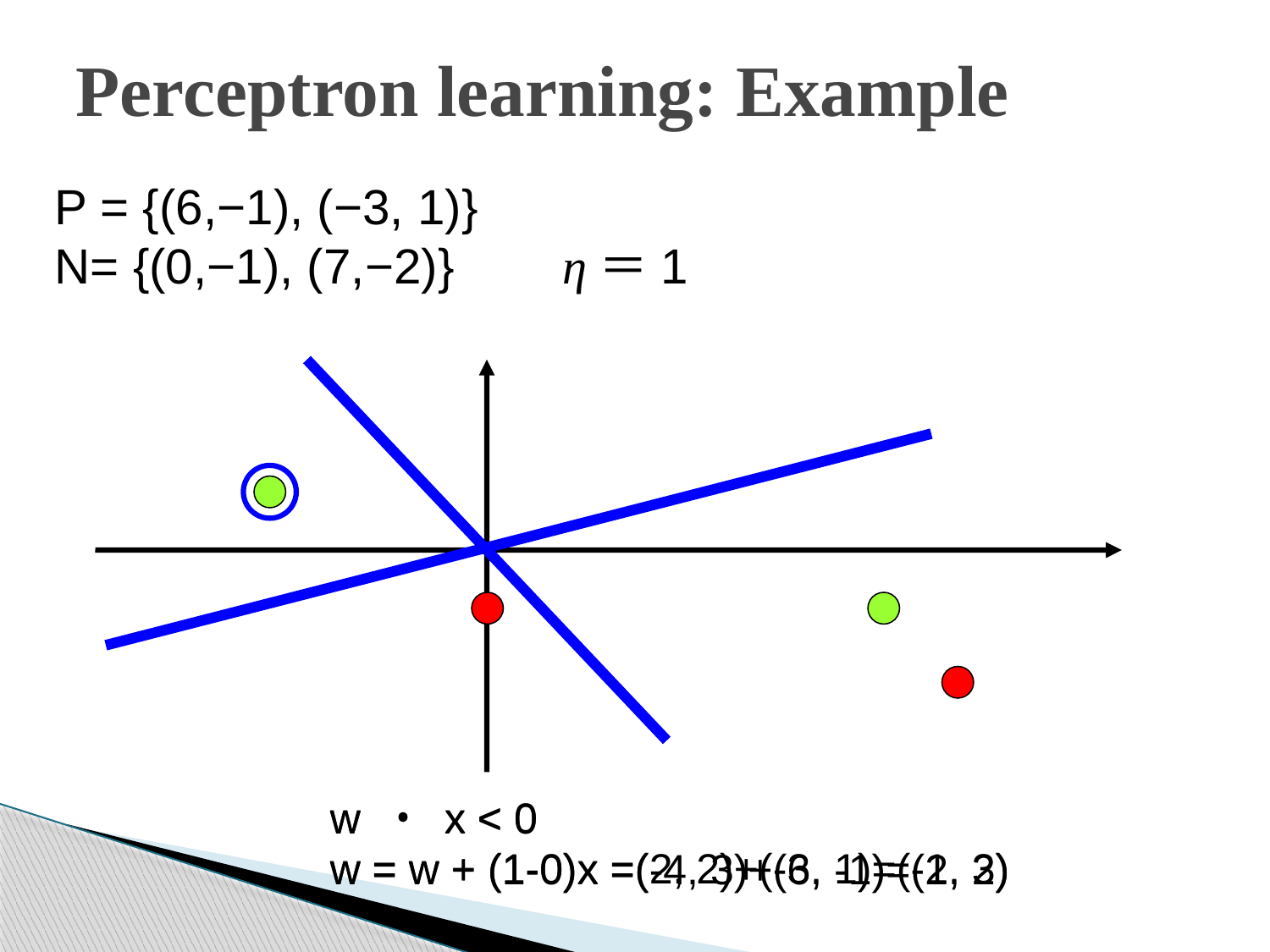

# Perceptron learning: Example
P = {(6,−1), (−3, 1)}
N= {(0,−1), (7,−2)}	η＝1

w ・ x < 0
w = w + (1-0)x =(2, 2)+(-3, 1)=(-1, 3)
w ・ x < 0
w = w + (1-0)x =(-4, 3)+(6, -1)=(2, 2)